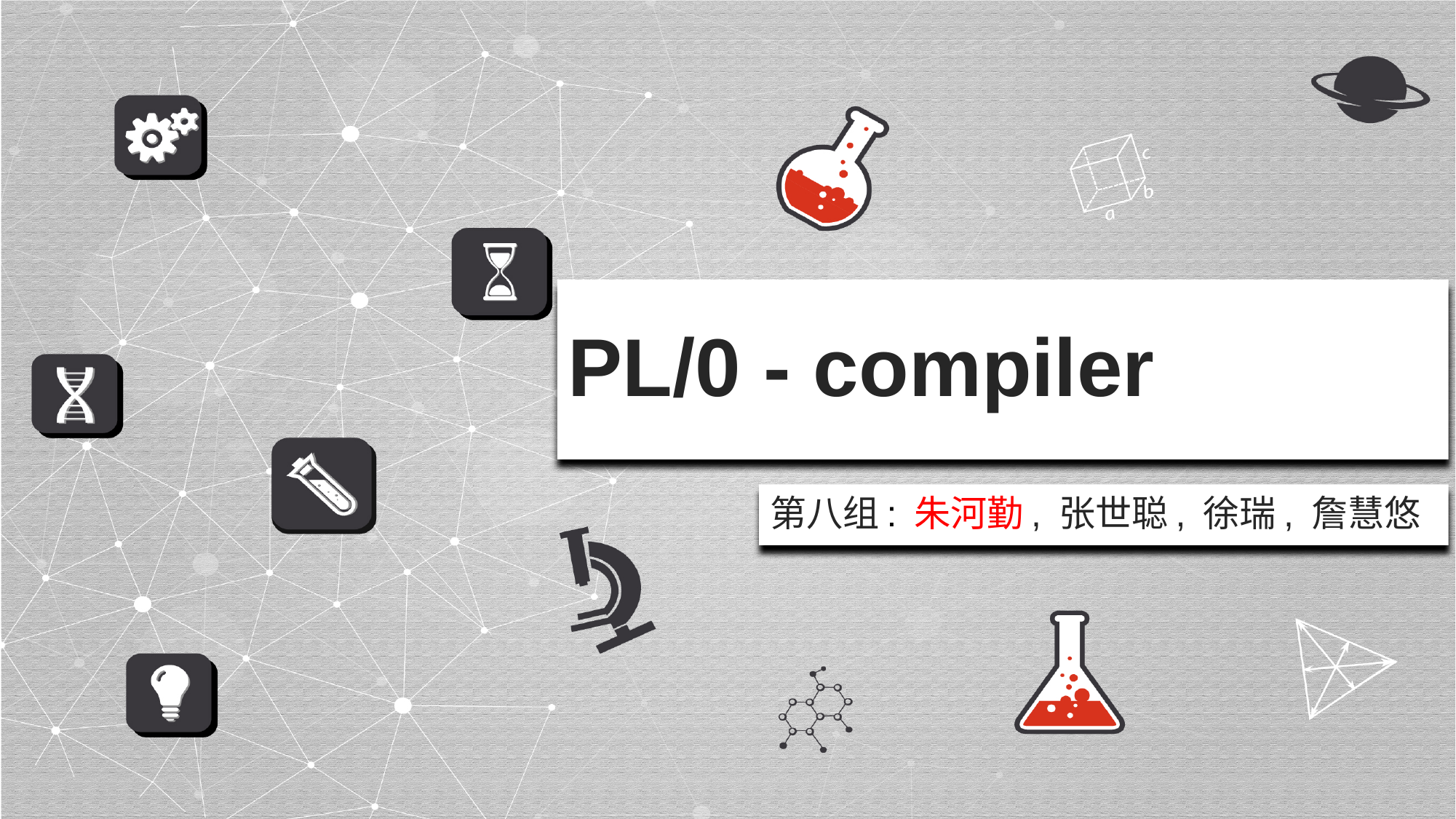

# PL/0 - compiler
第八组: 朱河勤, 张世聪, 徐瑞, 詹慧悠